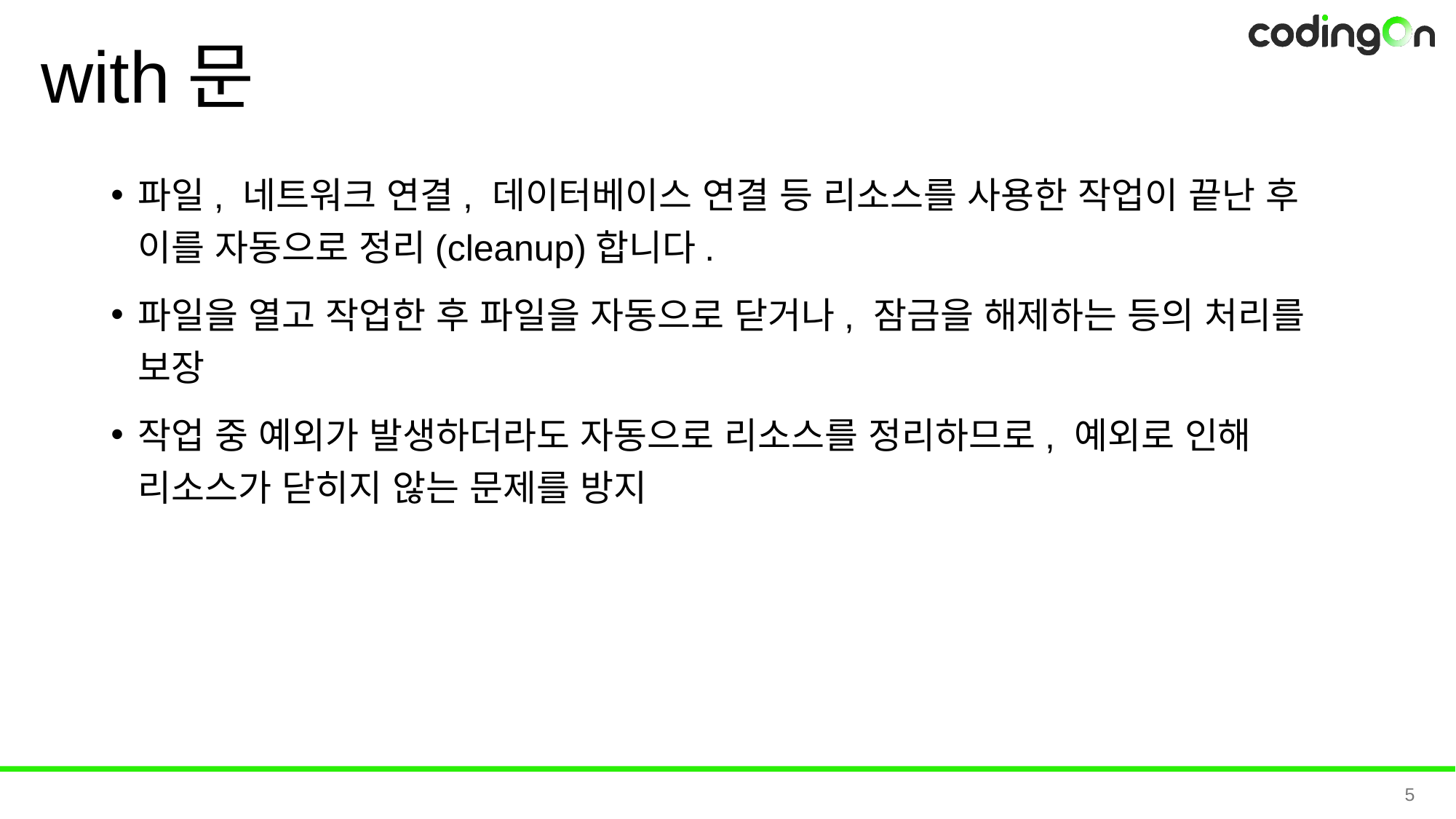

# with문
파일, 네트워크 연결, 데이터베이스 연결 등 리소스를 사용한 작업이 끝난 후 이를 자동으로 정리(cleanup)합니다.
파일을 열고 작업한 후 파일을 자동으로 닫거나, 잠금을 해제하는 등의 처리를 보장
작업 중 예외가 발생하더라도 자동으로 리소스를 정리하므로, 예외로 인해 리소스가 닫히지 않는 문제를 방지
5